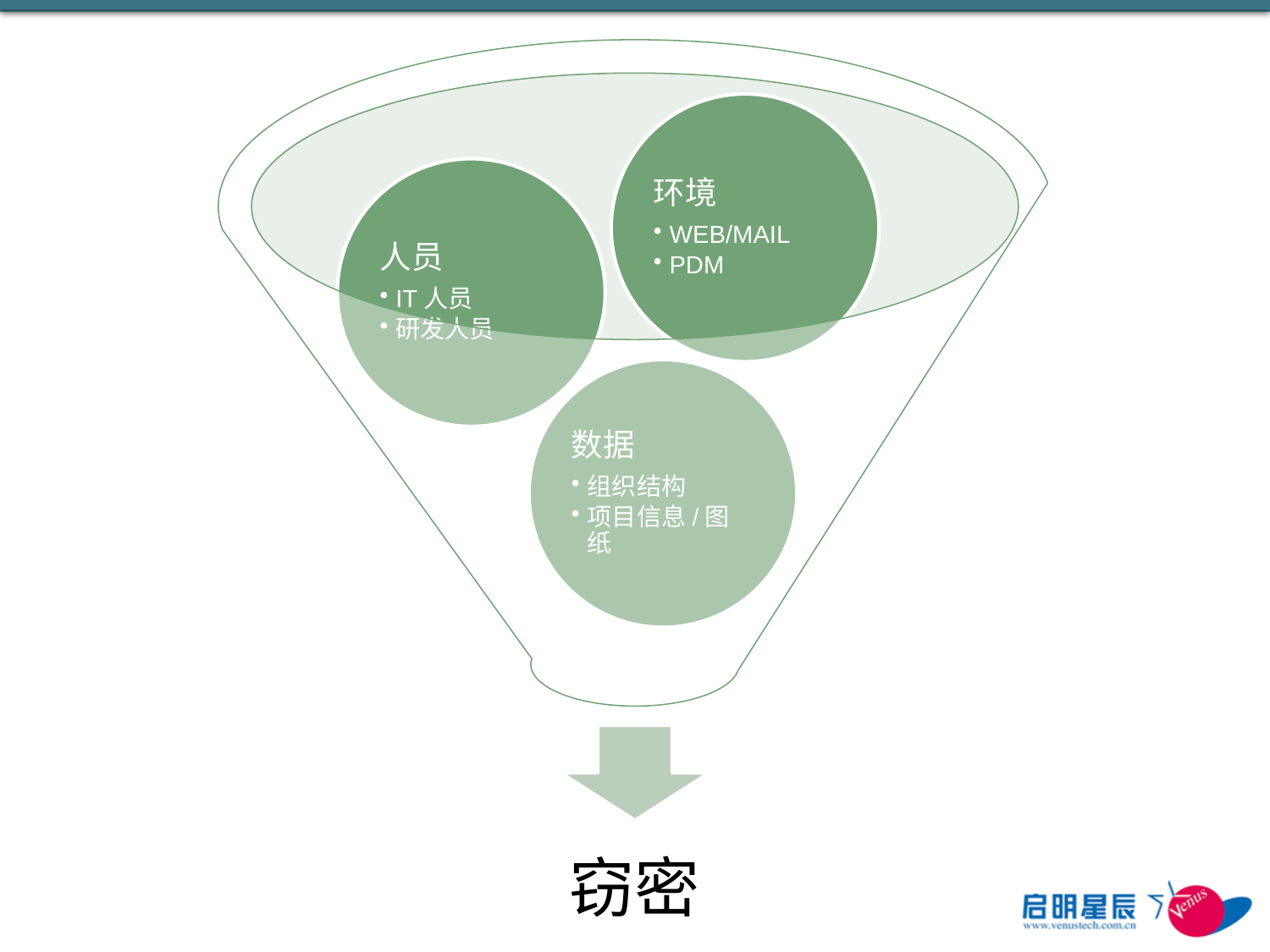

窃密
数据
组织结构
项目信息/图纸
人员
IT人员
研发人员
环境
WEB/MAIL
PDM